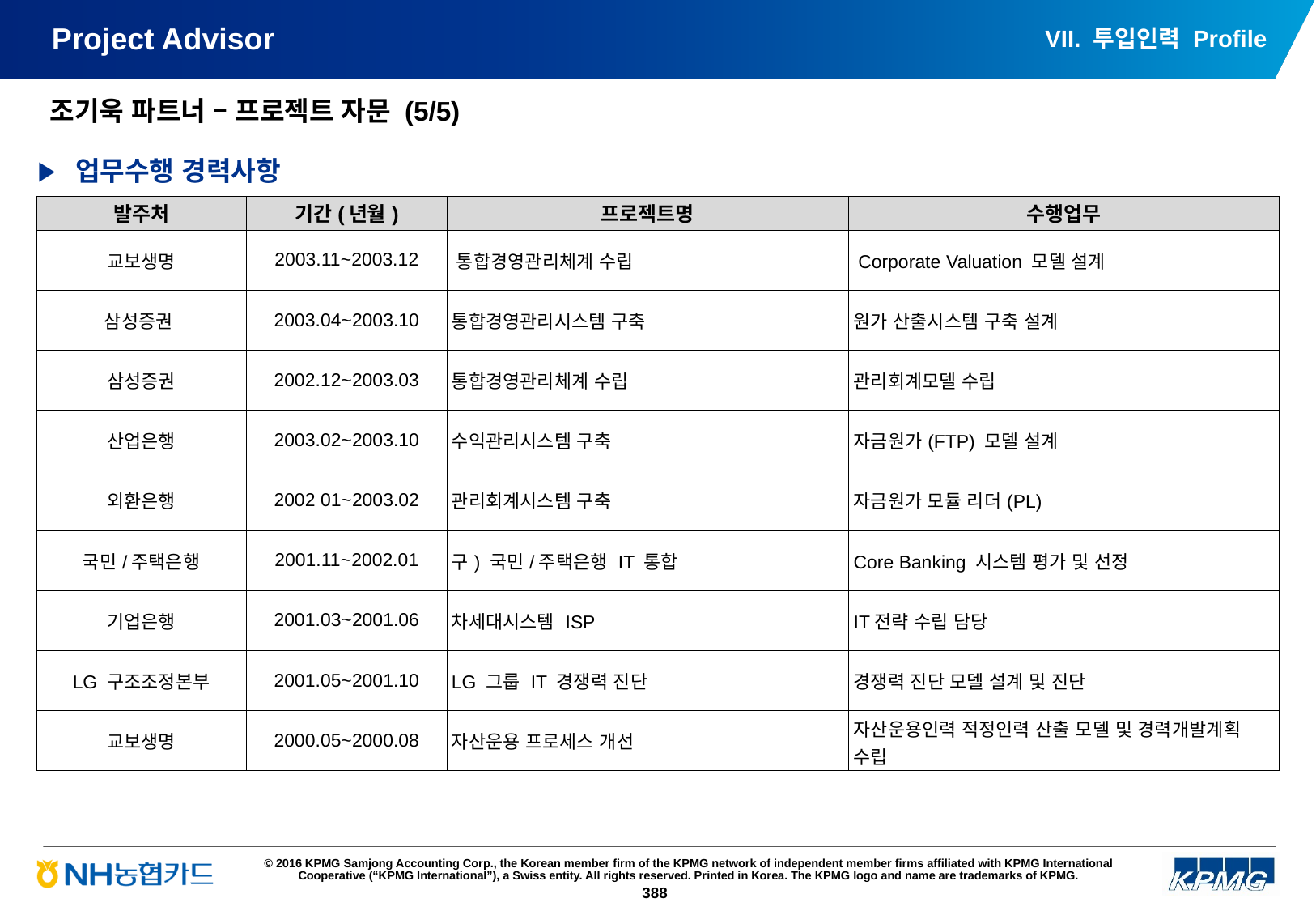

VII. 투입인력 Profile
# Project Advisor
조기욱 파트너 – 프로젝트 자문 (5/5)
업무수행 경력사항
| 발주처 | 기간(년월) | 프로젝트명 | 수행업무 |
| --- | --- | --- | --- |
| 교보생명 | 2003.11~2003.12 | 통합경영관리체계 수립 | Corporate Valuation 모델 설계 |
| 삼성증권 | 2003.04~2003.10 | 통합경영관리시스템 구축 | 원가 산출시스템 구축 설계 |
| 삼성증권 | 2002.12~2003.03 | 통합경영관리체계 수립 | 관리회계모델 수립 |
| 산업은행 | 2003.02~2003.10 | 수익관리시스템 구축 | 자금원가(FTP) 모델 설계 |
| 외환은행 | 2002 01~2003.02 | 관리회계시스템 구축 | 자금원가 모듈 리더(PL) |
| 국민/주택은행 | 2001.11~2002.01 | 구) 국민/주택은행 IT 통합 | Core Banking 시스템 평가 및 선정 |
| 기업은행 | 2001.03~2001.06 | 차세대시스템 ISP | IT전략 수립 담당 |
| LG 구조조정본부 | 2001.05~2001.10 | LG 그룹 IT 경쟁력 진단 | 경쟁력 진단 모델 설계 및 진단 |
| 교보생명 | 2000.05~2000.08 | 자산운용 프로세스 개선 | 자산운용인력 적정인력 산출 모델 및 경력개발계획 수립 |